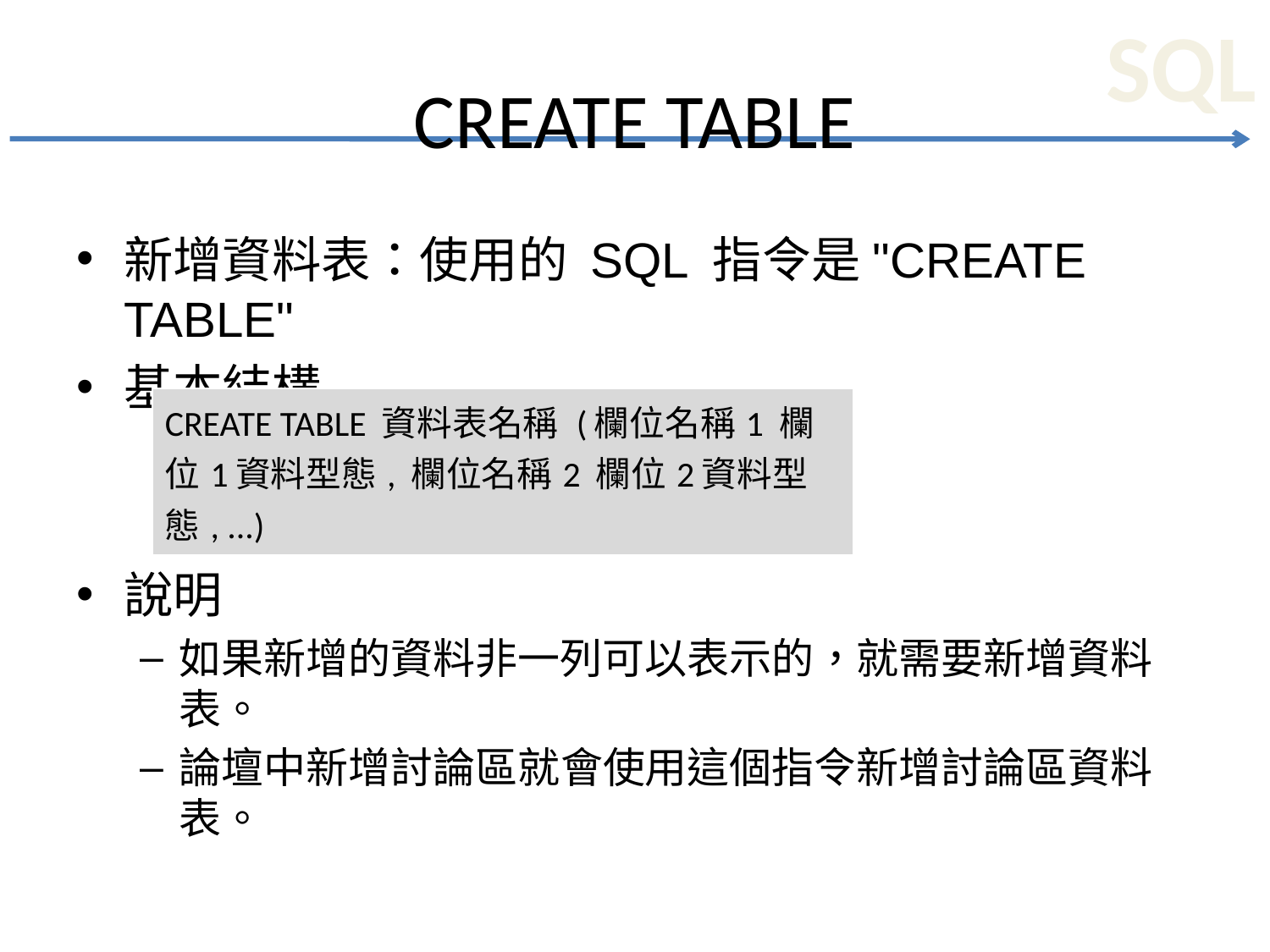

# CREATE TABLE
新增資料表：使用的 SQL 指令是"CREATE TABLE"
基本結構

說明
如果新增的資料非一列可以表示的，就需要新增資料表。
論壇中新增討論區就會使用這個指令新增討論區資料表。

| CREATE TABLE 資料表名稱 (欄位名稱1 欄位1資料型態, 欄位名稱2 欄位2資料型態, ...) |
| --- |